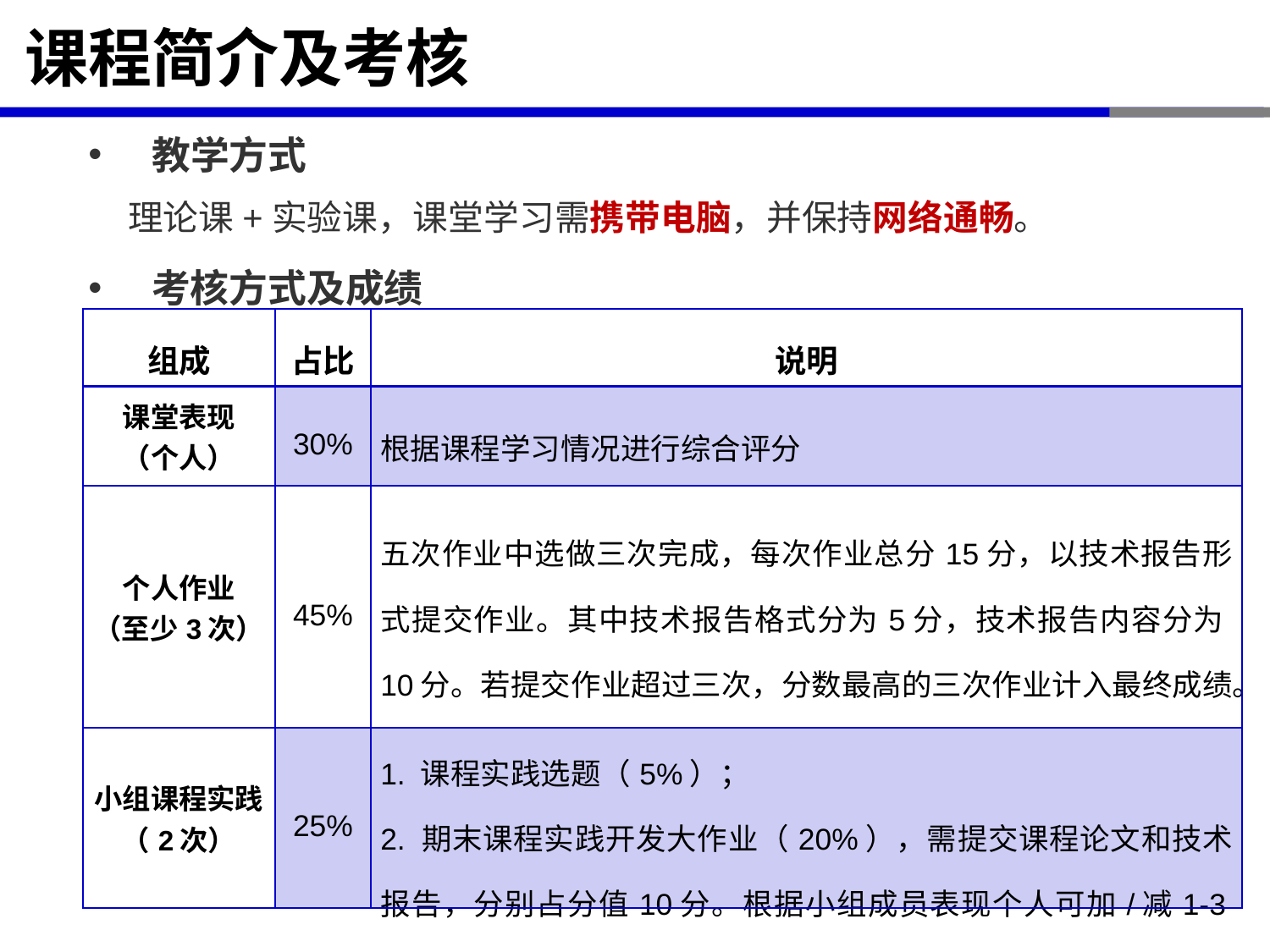

# 课程简介及考核
教学方式
    理论课+实验课，课堂学习需携带电脑，并保持网络通畅。
考核方式及成绩
| 组成 | 占比 | 说明 |
| --- | --- | --- |
| 课堂表现 （个人） | 30% | 根据课程学习情况进行综合评分 |
| 个人作业 （至少3次） | 45% | 五次作业中选做三次完成，每次作业总分15分，以技术报告形式提交作业。其中技术报告格式分为5分，技术报告内容分为10分。若提交作业超过三次，分数最高的三次作业计入最终成绩。 |
| 小组课程实践 （2次） | 25% | 1. 课程实践选题（5%）； 2. 期末课程实践开发大作业（20%），需提交课程论文和技术报告，分别占分值10分。根据小组成员表现个人可加/减1-3分。 |